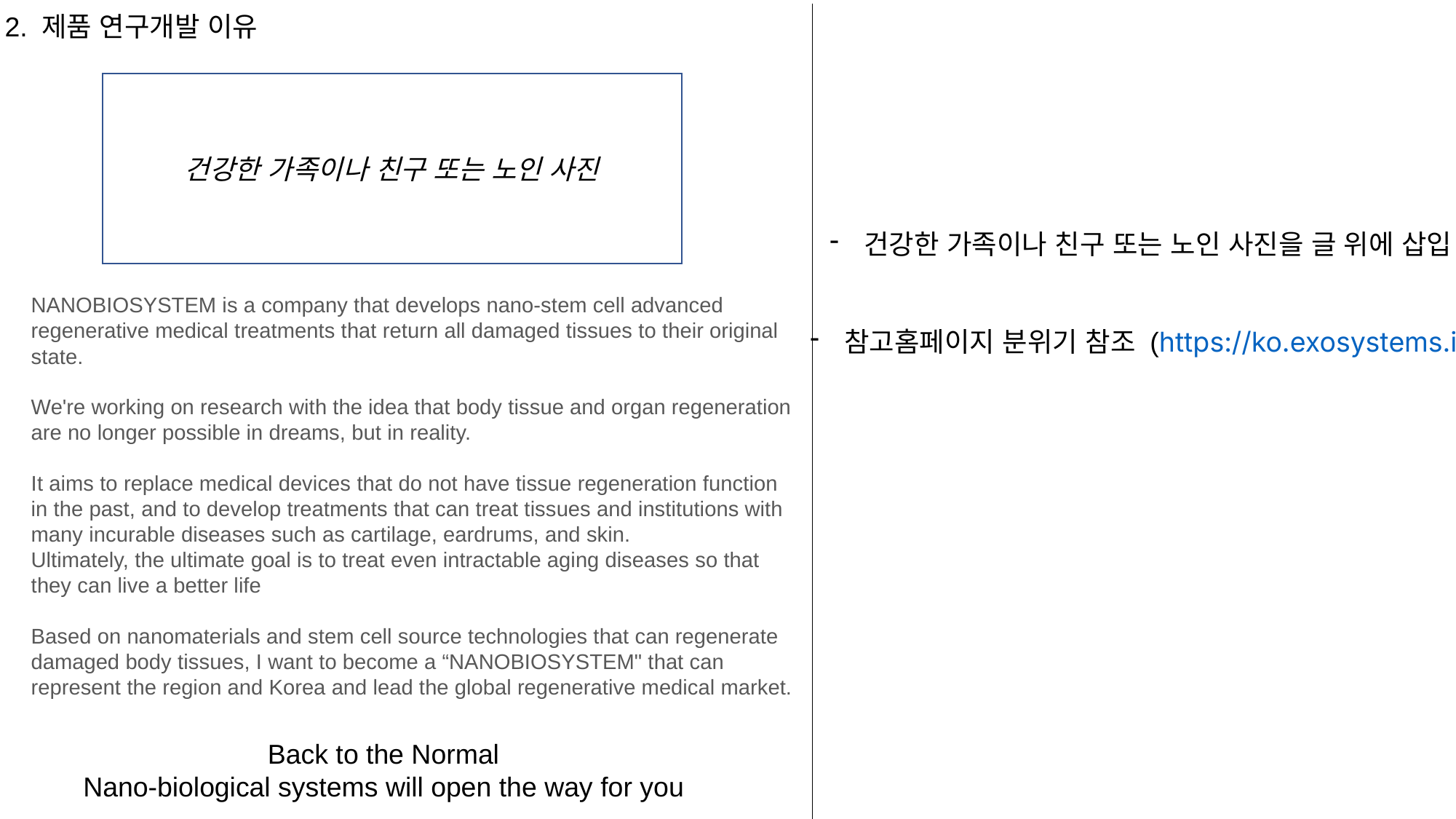

2. 제품 연구개발 이유

건강한 가족이나 친구 또는 노인 사진
건강한 가족이나 친구 또는 노인 사진을 글 위에 삽입
NANOBIOSYSTEM is a company that develops nano-stem cell advanced regenerative medical treatments that return all damaged tissues to their original state.

We're working on research with the idea that body tissue and organ regeneration are no longer possible in dreams, but in reality.

It aims to replace medical devices that do not have tissue regeneration function in the past, and to develop treatments that can treat tissues and institutions with many incurable diseases such as cartilage, eardrums, and skin.
Ultimately, the ultimate goal is to treat even intractable aging diseases so that they can live a better life

Based on nanomaterials and stem cell source technologies that can regenerate damaged body tissues, I want to become a “NANOBIOSYSTEM" that can represent the region and Korea and lead the global regenerative medical market.
참고홈페이지 분위기 참조 (https://ko.exosystems.io/)
Back to the Normal
Nano-biological systems will open the way for you